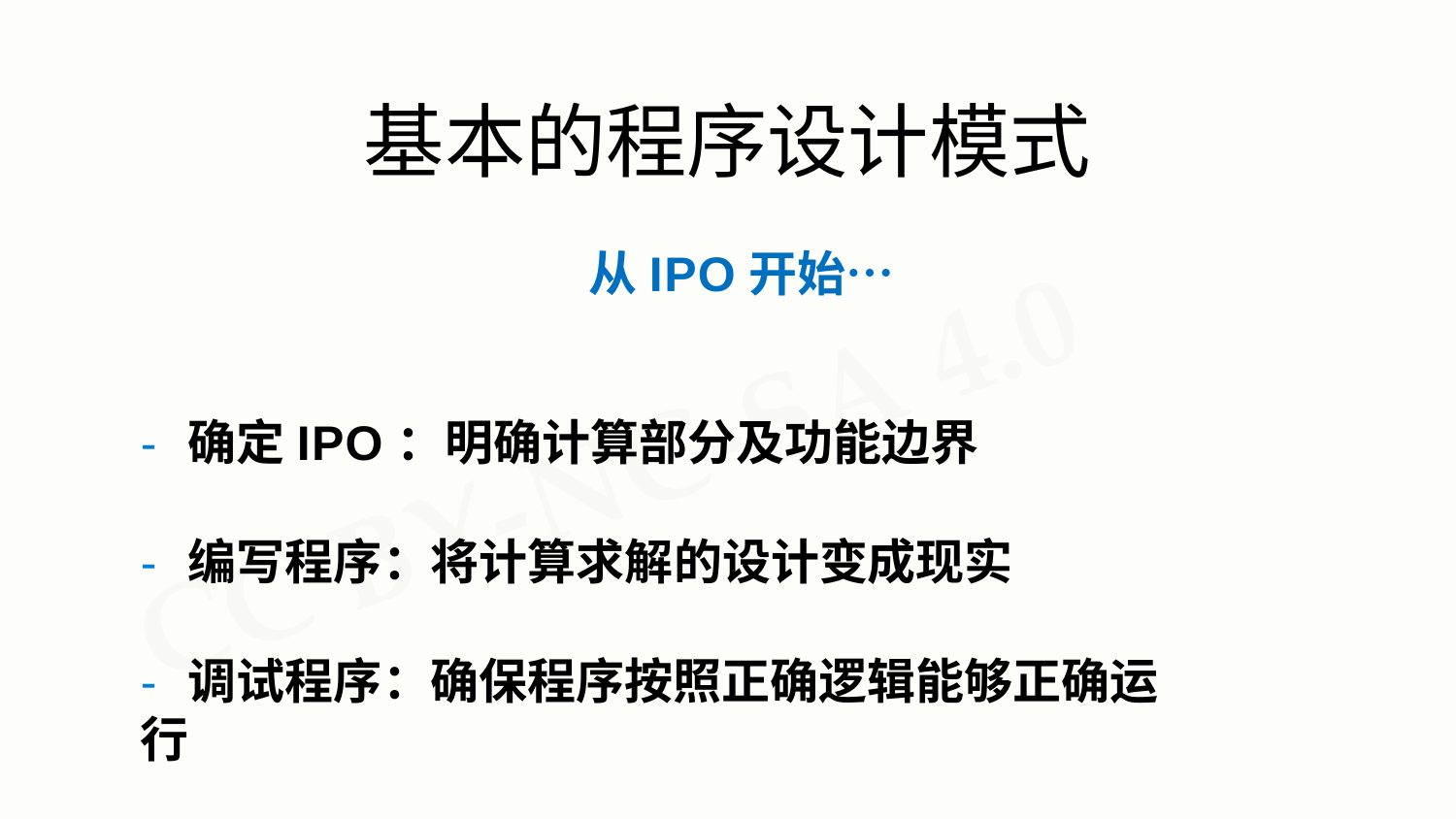

# 基本的程序设计模式
从IPO开始…

- 确定IPO：明确计算部分及功能边界

- 编写程序：将计算求解的设计变成现实

- 调试程序：确保程序按照正确逻辑能够正确运行